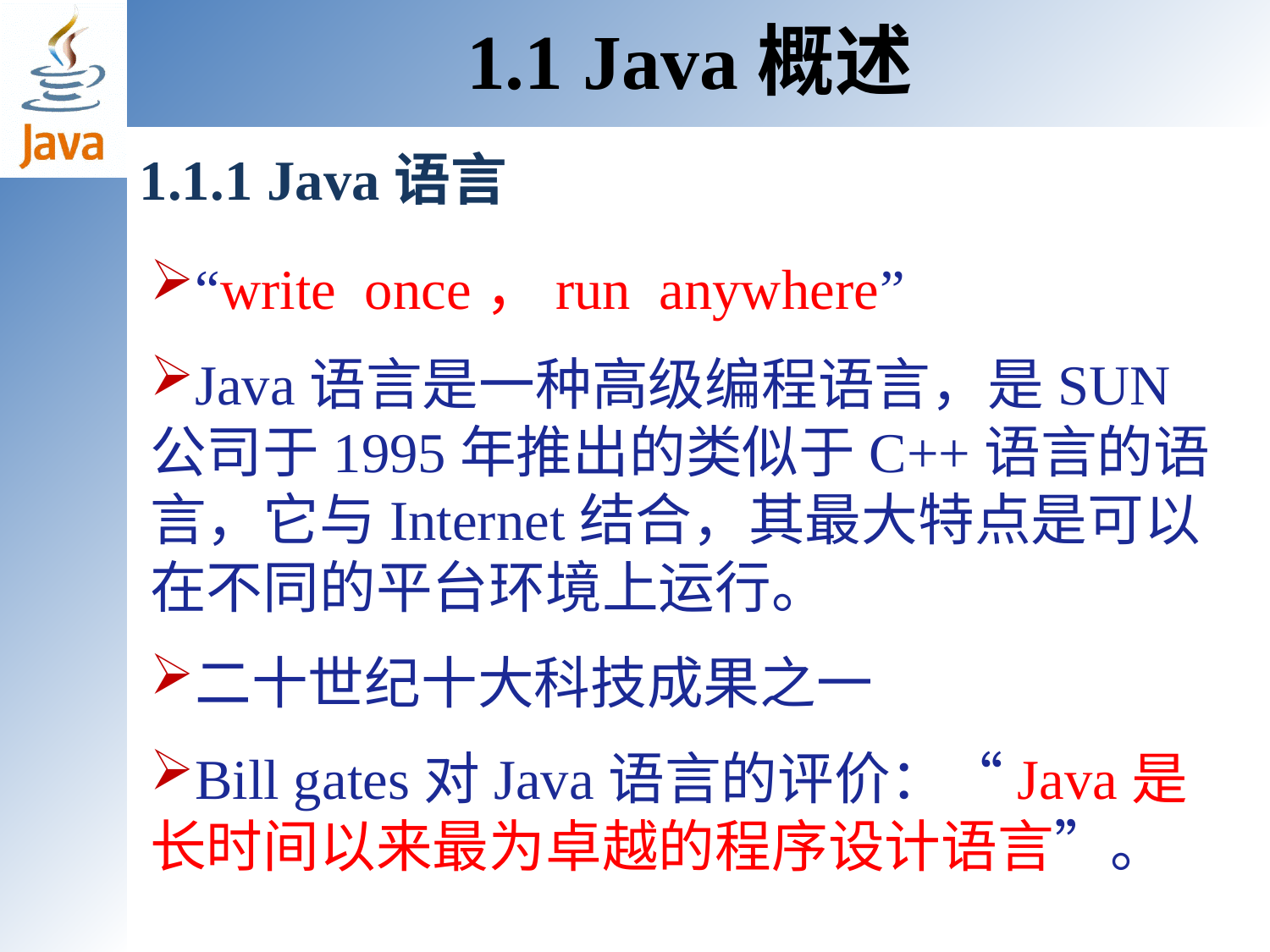

1.1 Java概述
1.1.1 Java语言
“write  once，run  anywhere”
Java语言是一种高级编程语言，是SUN公司于1995年推出的类似于C++语言的语言，它与Internet结合，其最大特点是可以在不同的平台环境上运行。
二十世纪十大科技成果之一
Bill gates对Java语言的评价：“Java是长时间以来最为卓越的程序设计语言”。
25